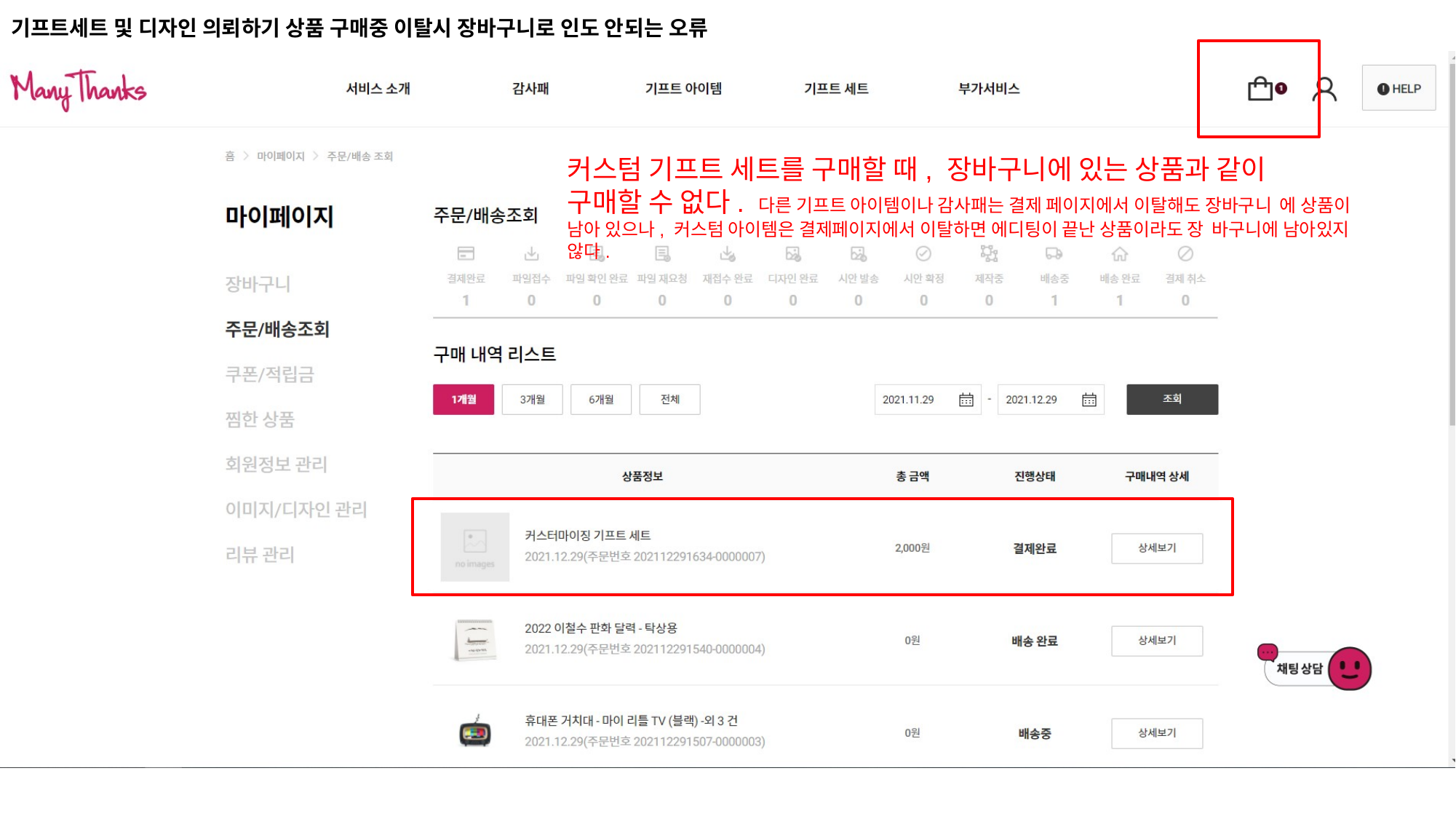

기프트세트 및 디자인 의뢰하기 상품 구매중 이탈시 장바구니로 인도 안되는 오류

# 커스텀 기프트 세트를 구매할 때, 장바구니에 있는 상품과 같이  구매할 수 없다. 다른 기프트 아이템이나 감사패는 결제 페이지에서 이탈해도 장바구니  에 상품이 남아 있으나, 커스텀 아이템은 결제페이지에서 이탈하면 에디팅이 끝난 상품이라도 장  바구니에 남아있지 않다.